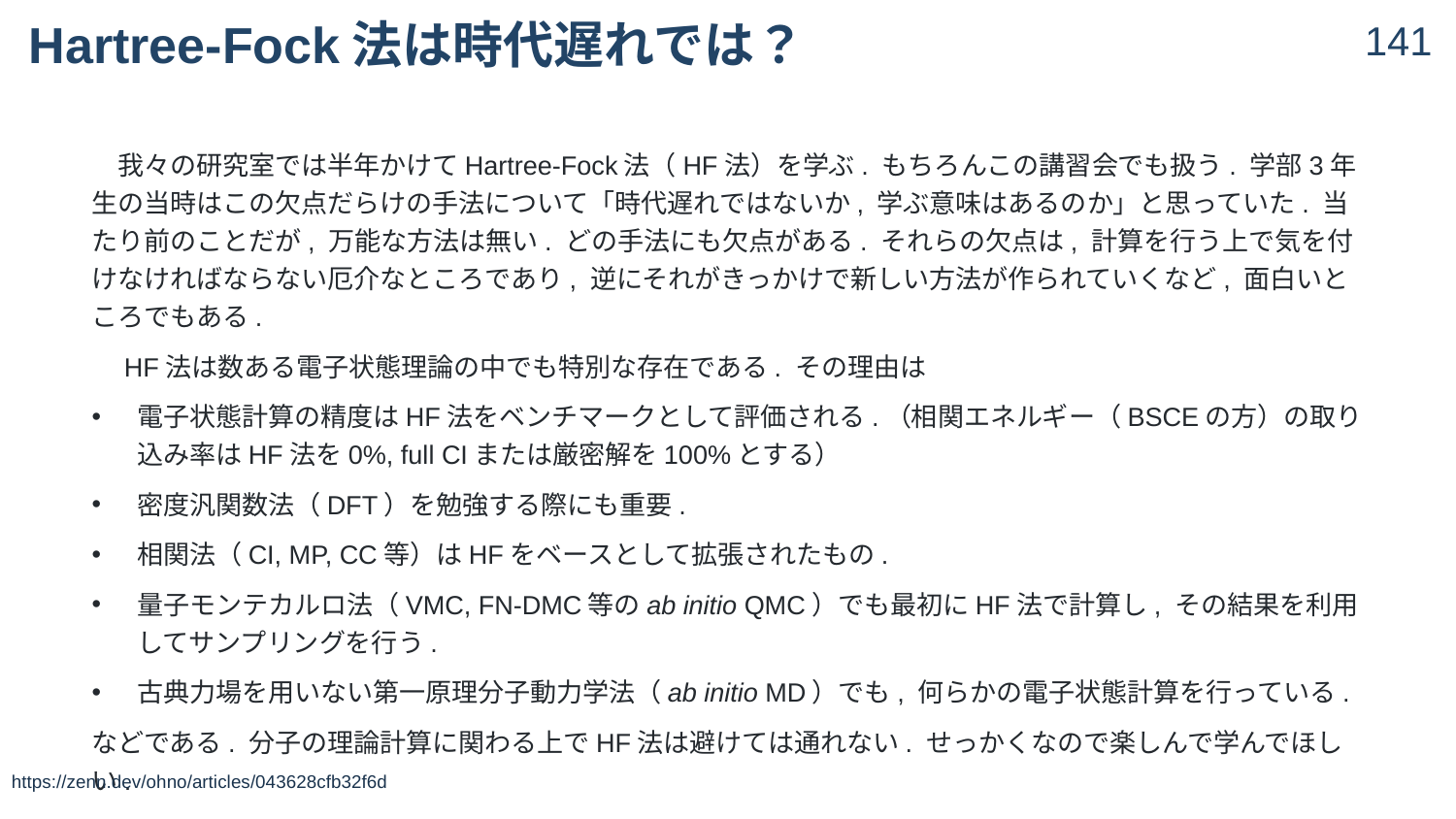

# Hartree-Fock法は時代遅れでは？
141
　我々の研究室では半年かけてHartree-Fock法（HF法）を学ぶ. もちろんこの講習会でも扱う. 学部3年生の当時はこの欠点だらけの手法について「時代遅れではないか, 学ぶ意味はあるのか」と思っていた. 当たり前のことだが, 万能な方法は無い. どの手法にも欠点がある. それらの欠点は, 計算を行う上で気を付けなければならない厄介なところであり, 逆にそれがきっかけで新しい方法が作られていくなど, 面白いところでもある.
　HF法は数ある電子状態理論の中でも特別な存在である. その理由は
電子状態計算の精度はHF法をベンチマークとして評価される.（相関エネルギー（BSCEの方）の取り込み率はHF法を0%, full CIまたは厳密解を100%とする）
密度汎関数法（DFT）を勉強する際にも重要.
相関法（CI, MP, CC等）はHFをベースとして拡張されたもの.
量子モンテカルロ法（VMC, FN-DMC等のab initio QMC）でも最初にHF法で計算し, その結果を利用してサンプリングを行う.
古典力場を用いない第一原理分子動力学法（ab initio MD）でも, 何らかの電子状態計算を行っている.
などである. 分子の理論計算に関わる上でHF法は避けては通れない. せっかくなので楽しんで学んでほしい.
https://zenn.dev/ohno/articles/043628cfb32f6d